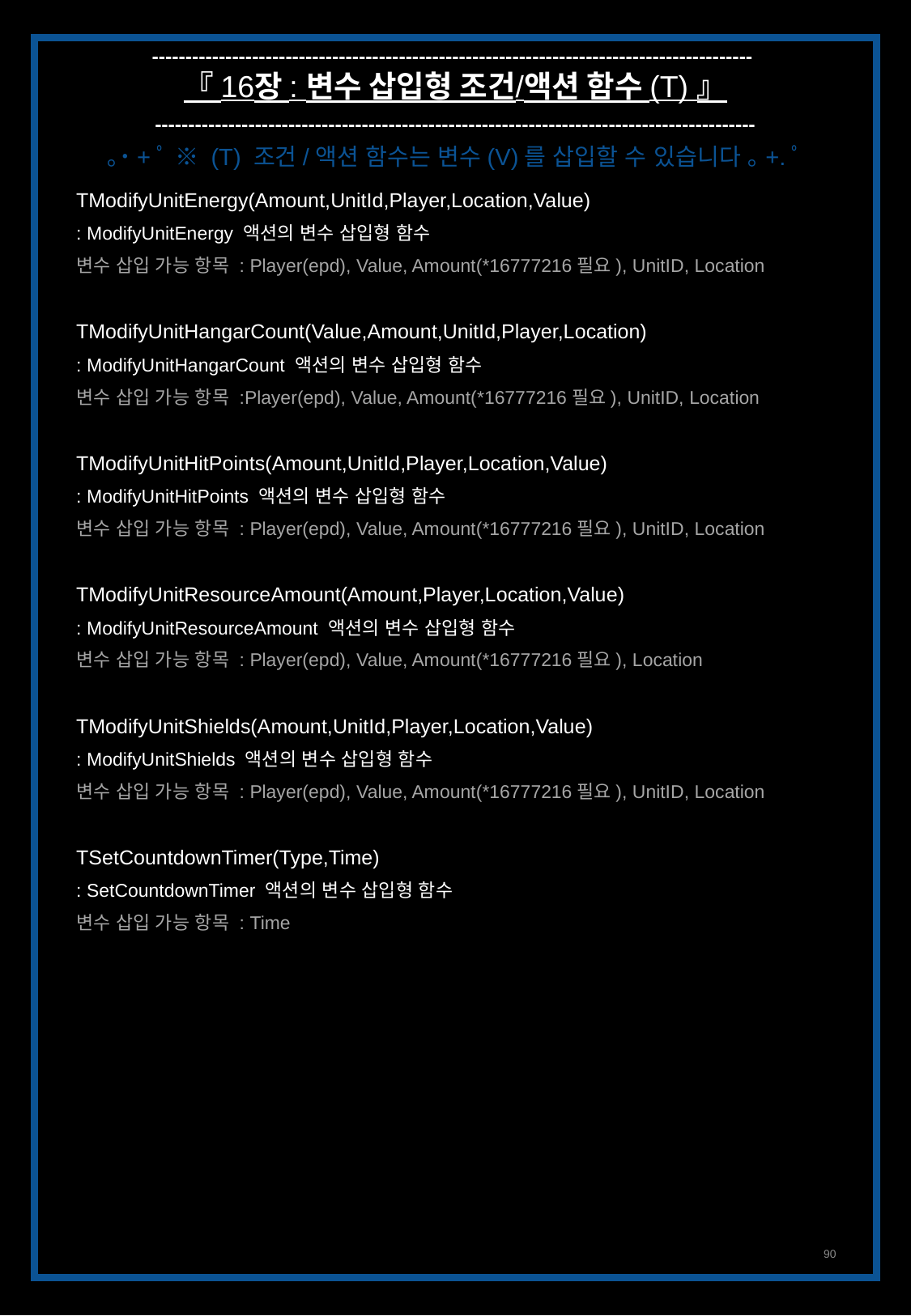

------------------------------------------------------------------------------------------
『 16장 : 변수 삽입형 조건/액션 함수 (T) 』
------------------------------------------------------------------------------------------

｡˙+ﾟ ※ (T) 조건/액션 함수는 변수(V)를 삽입할 수 있습니다 ｡+.ﾟ
TModifyUnitEnergy(Amount,UnitId,Player,Location,Value)
: ModifyUnitEnergy 액션의 변수 삽입형 함수
변수 삽입 가능 항목 : Player(epd), Value, Amount(*16777216필요), UnitID, Location

TModifyUnitHangarCount(Value,Amount,UnitId,Player,Location)
: ModifyUnitHangarCount 액션의 변수 삽입형 함수
변수 삽입 가능 항목 :Player(epd), Value, Amount(*16777216필요), UnitID, Location

TModifyUnitHitPoints(Amount,UnitId,Player,Location,Value)
: ModifyUnitHitPoints 액션의 변수 삽입형 함수
변수 삽입 가능 항목 : Player(epd), Value, Amount(*16777216필요), UnitID, Location

TModifyUnitResourceAmount(Amount,Player,Location,Value)
: ModifyUnitResourceAmount 액션의 변수 삽입형 함수
변수 삽입 가능 항목 : Player(epd), Value, Amount(*16777216필요), Location

TModifyUnitShields(Amount,UnitId,Player,Location,Value)
: ModifyUnitShields 액션의 변수 삽입형 함수
변수 삽입 가능 항목 : Player(epd), Value, Amount(*16777216필요), UnitID, Location

TSetCountdownTimer(Type,Time)
: SetCountdownTimer 액션의 변수 삽입형 함수
변수 삽입 가능 항목 : Time
90